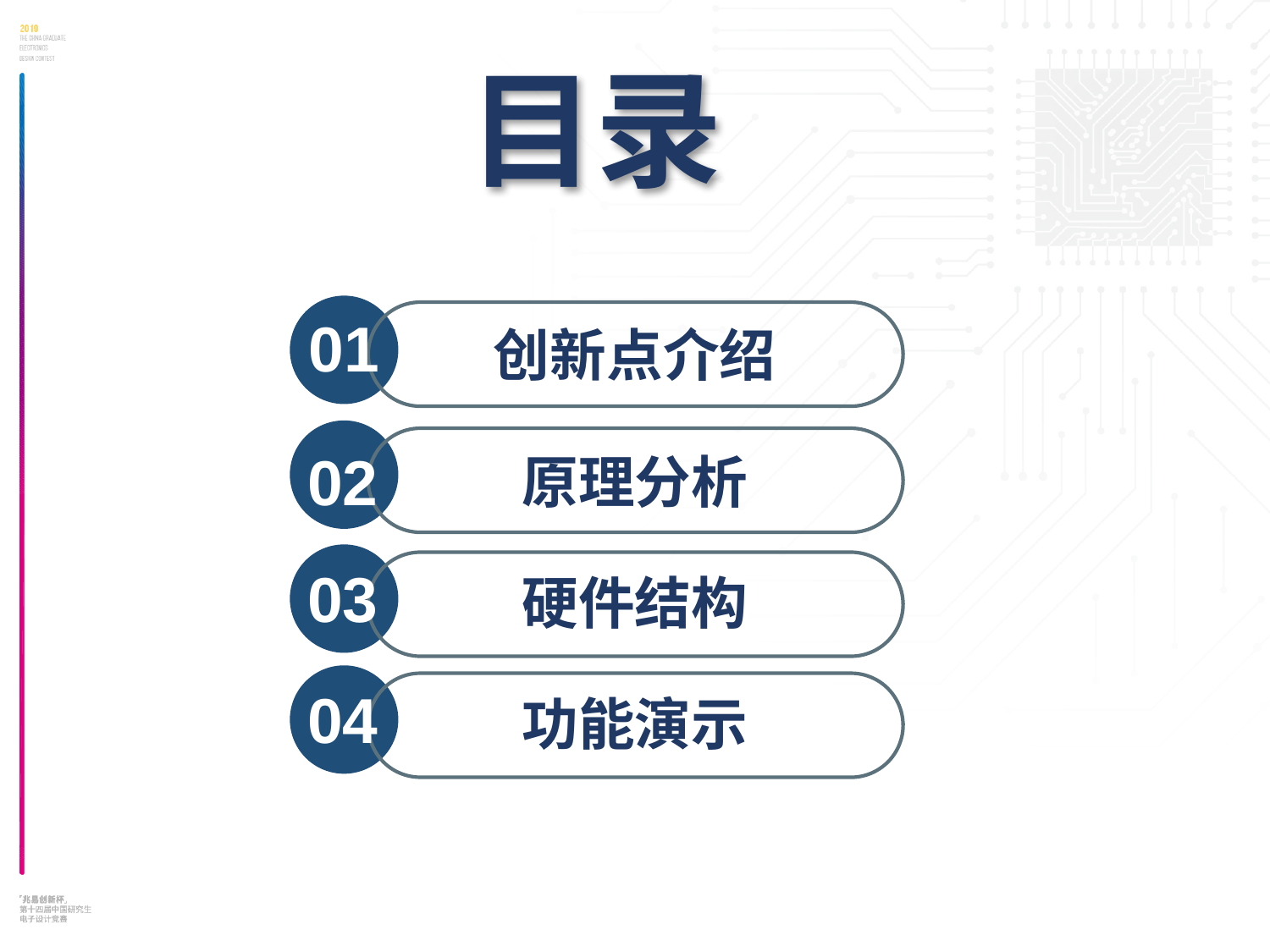

目录

01
创新点介绍

02
原理分析

03
硬件结构

04
功能演示